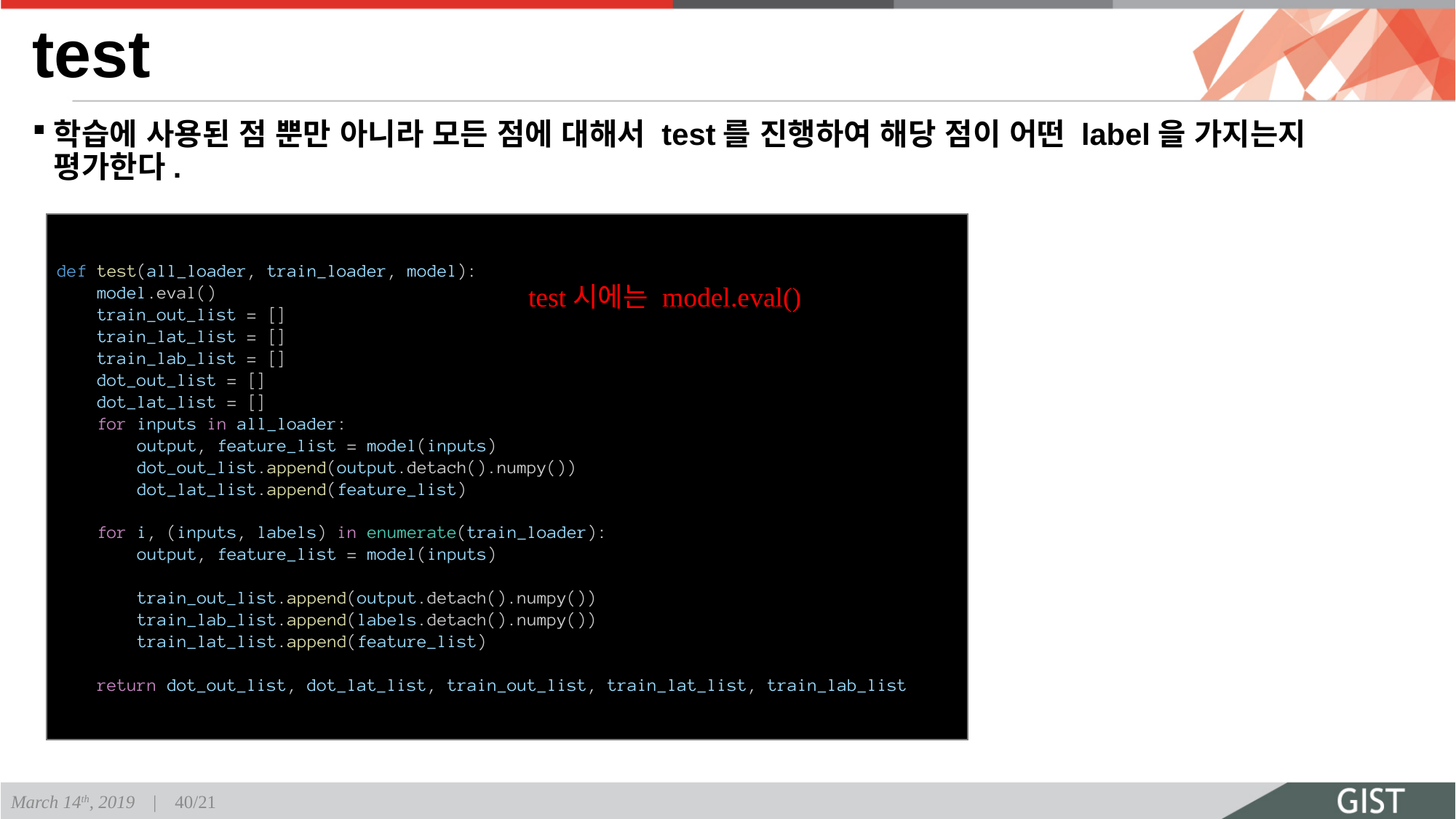

# test
학습에 사용된 점 뿐만 아니라 모든 점에 대해서 test를 진행하여 해당 점이 어떤 label을 가지는지 평가한다.
def test(all_loader, train_loader, model):
    model.eval()
    train_out_list = []
    train_lat_list = []
    train_lab_list = []
    dot_out_list = []
    dot_lat_list = []
    for inputs in all_loader:
        output, feature_list = model(inputs)
        dot_out_list.append(output.detach().numpy())
        dot_lat_list.append(feature_list)

    for i, (inputs, labels) in enumerate(train_loader):
        output, feature_list = model(inputs)

        train_out_list.append(output.detach().numpy())
        train_lab_list.append(labels.detach().numpy())
        train_lat_list.append(feature_list)

    return dot_out_list, dot_lat_list, train_out_list, train_lat_list, train_lab_list
test시에는 model.eval()
March 14th, 2019    |    40/21